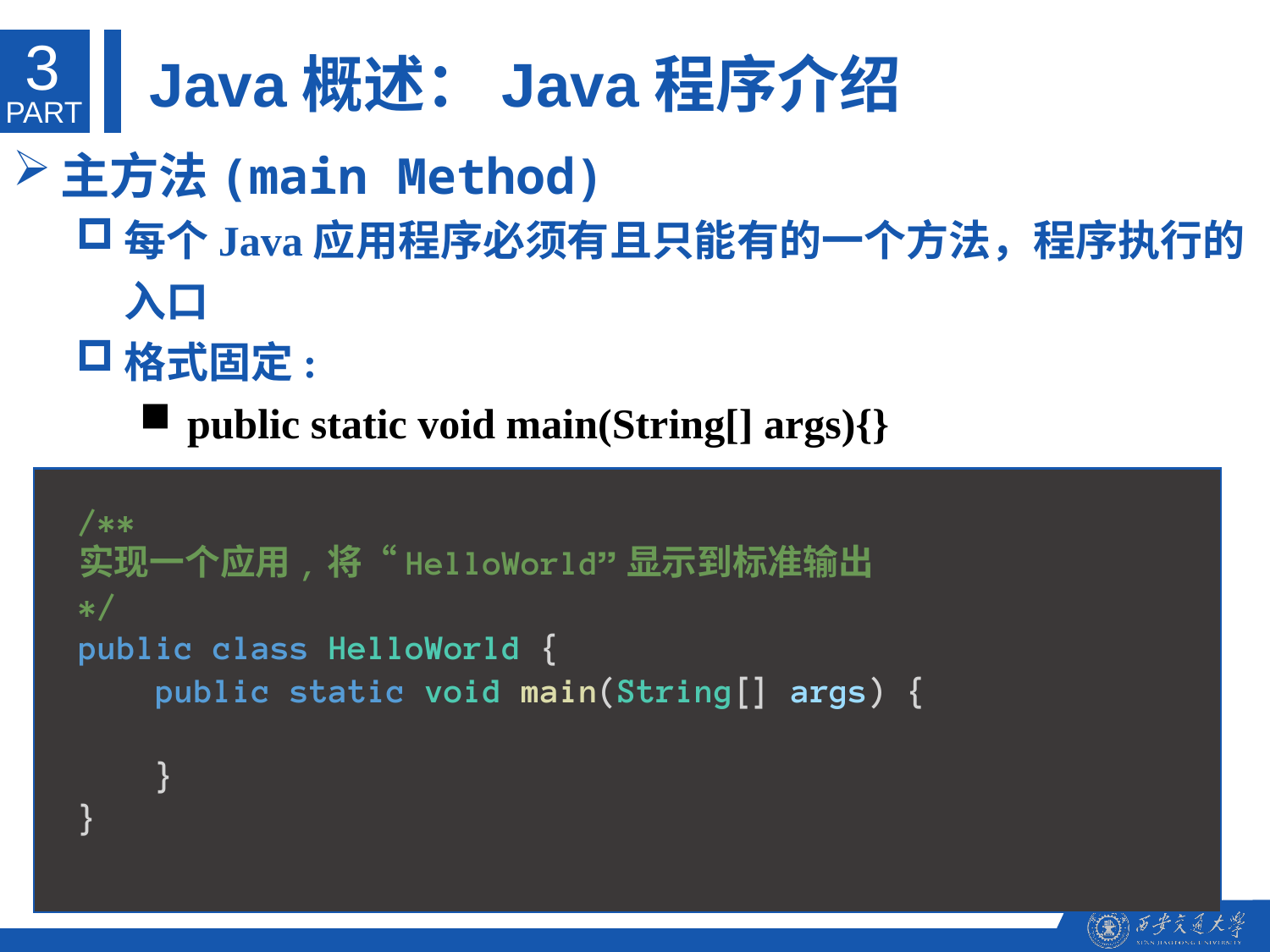

3
Java概述：Java程序介绍

PART
主方法(main Method)
每个Java应用程序必须有且只能有的一个方法，程序执行的入口
格式固定:
public static void main(String[] args){}

/**
实现一个应用,将“HelloWorld”显示到标准输出
*/
public class HelloWorld {
    public static void main(String[] args) {

    }
}